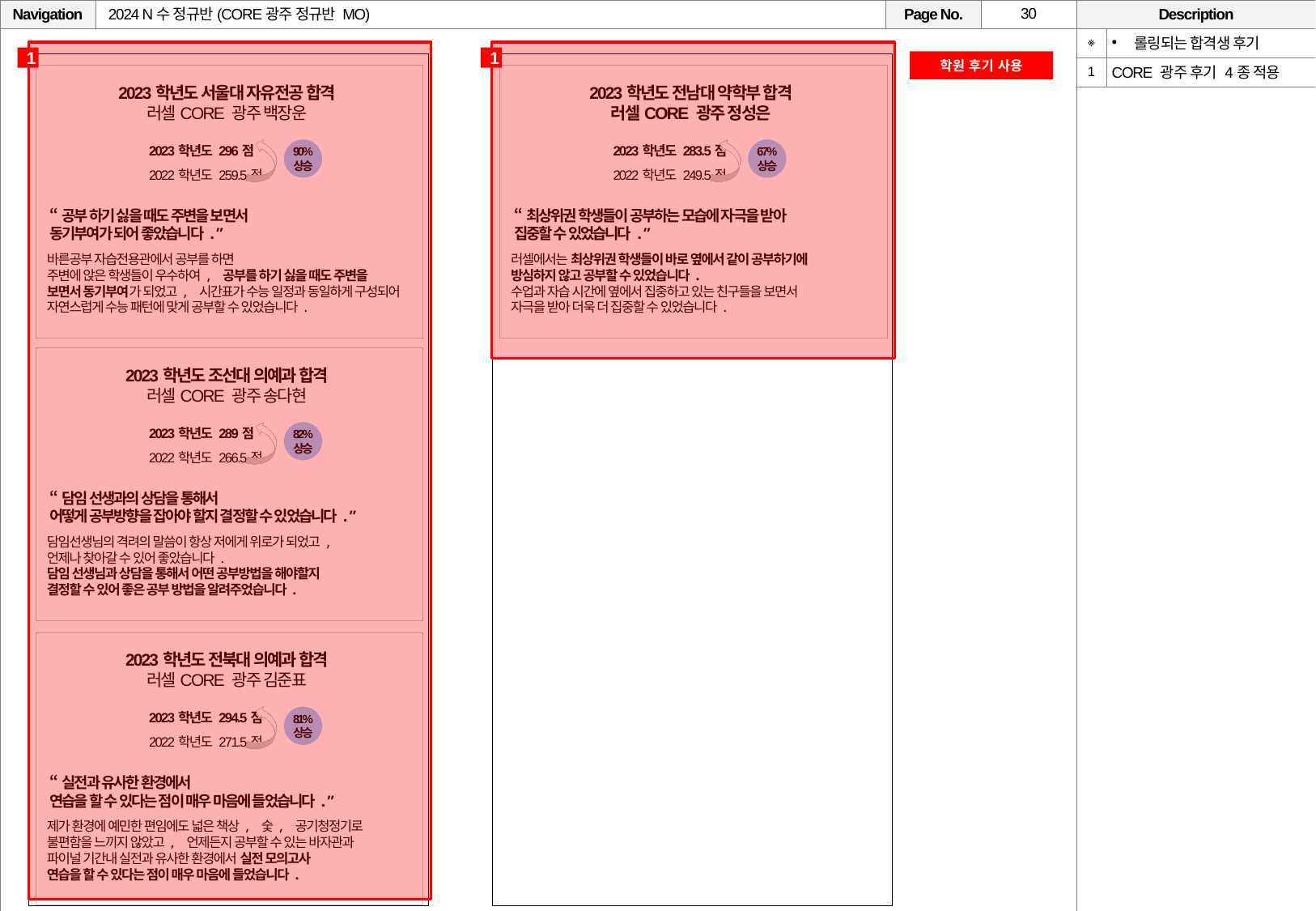

# 2024 N수 정규반(CORE광주 정규반 MO)
| ※ | 롤링되는 합격생 후기 |
| --- | --- |
| 1 | CORE 광주 후기 4종 적용 |

1
1
학원 후기 사용

2023학년도 서울대 자유전공 합격
러셀CORE 광주 백장운
2023학년도 전남대 약학부 합격
러셀CORE 광주 정성은
2023학년도 296점
2022학년도 259.5점
90%
상승
2023학년도 283.5점
2022학년도 249.5점
67%
상승

“공부 하기 싫을 때도 주변을 보면서
동기부여가 되어 좋았습니다.”
“최상위권 학생들이 공부하는 모습에 자극을 받아
집중할 수 있었습니다.”
바른공부 자습전용관에서 공부를 하면
주변에 앉은 학생들이 우수하여, 공부를 하기 싫을 때도 주변을
보면서 동기부여가 되었고, 시간표가 수능 일정과 동일하게 구성되어 자연스럽게 수능 패턴에 맞게 공부할 수 있었습니다.
러셀에서는 최상위권 학생들이 바로 옆에서 같이 공부하기에
방심하지 않고 공부할 수 있었습니다.
수업과 자습 시간에 옆에서 집중하고 있는 친구들을 보면서
자극을 받아 더욱 더 집중할 수 있었습니다.

2023학년도 조선대 의예과 합격
러셀CORE 광주 송다현
2023학년도 289점
2022학년도 266.5점
82%
상승

“담임 선생과의 상담을 통해서
어떻게 공부방향을 잡아야 할지 결정할 수 있었습니다.”
담임선생님의 격려의 말씀이 항상 저에게 위로가 되었고,
언제나 찾아갈 수 있어 좋았습니다.
담임 선생님과 상담을 통해서 어떤 공부방법을 해야할지
결정할 수 있어 좋은 공부 방법을 알려주었습니다.

2023학년도 전북대 의예과 합격
러셀CORE 광주 김준표
2023학년도 294.5점
2022학년도 271.5점
81%
상승

“실전과 유사한 환경에서
연습을 할 수 있다는 점이 매우 마음에 들었습니다.”
제가 환경에 예민한 편임에도 넓은 책상, 숯, 공기청정기로
불편함을 느끼지 않았고, 언제든지 공부할 수 있는 바자관과
파이널 기간내 실전과 유사한 환경에서 실전 모의고사
연습을 할 수 있다는 점이 매우 마음에 들었습니다.